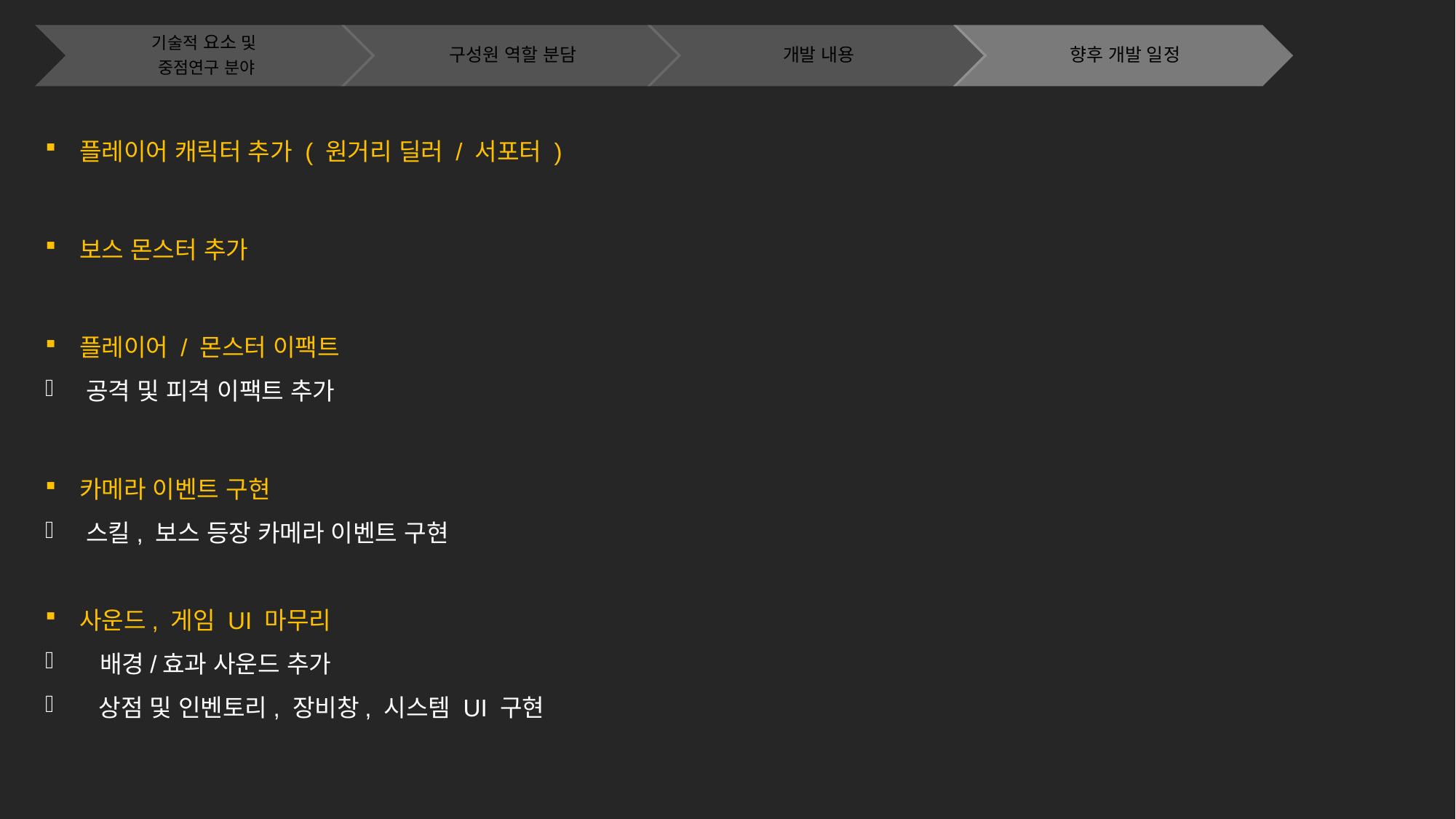

기술적 요소 및
중점연구 분야
구성원 역할 분담
개발 내용
향후 개발 일정
플레이어 캐릭터 추가 ( 원거리 딜러 / 서포터 )

보스 몬스터 추가

플레이어 / 몬스터 이팩트
공격 및 피격 이팩트 추가

카메라 이벤트 구현
스킬, 보스 등장 카메라 이벤트 구현

사운드, 게임 UI 마무리
배경/효과 사운드 추가
  상점 및 인벤토리, 장비창, 시스템 UI 구현